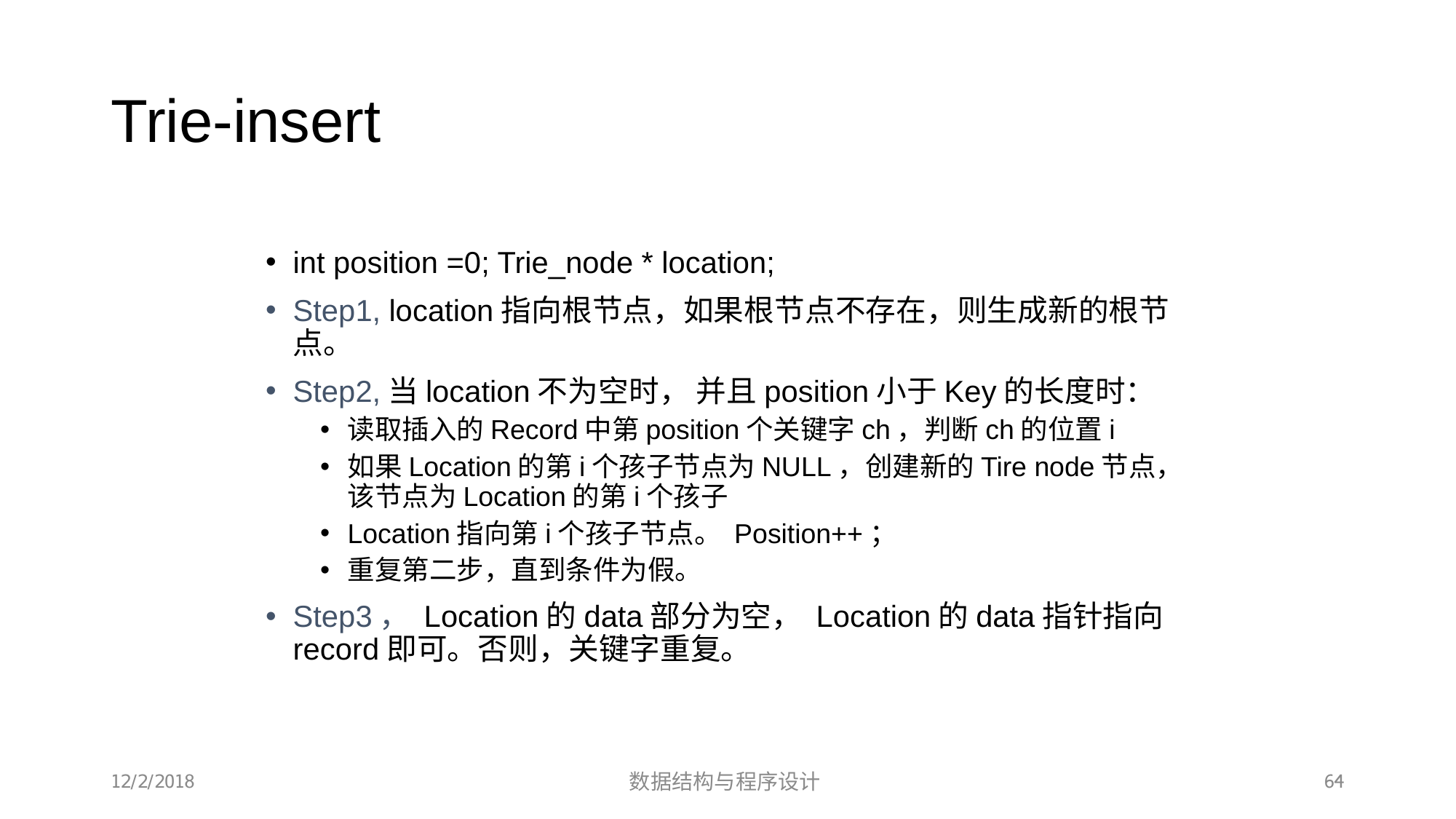

# Trie-insert
int position =0; Trie_node * location;
Step1, location指向根节点，如果根节点不存在，则生成新的根节点。
Step2,当location不为空时， 并且position小于Key的长度时：
读取插入的Record中第position个关键字ch，判断ch的位置i
如果Location的第i个孩子节点为NULL，创建新的Tire node节点，该节点为Location的第i个孩子
Location指向第i个孩子节点。 Position++；
重复第二步，直到条件为假。
Step3， Location的data部分为空， Location的data指针指向record即可。否则，关键字重复。

12/2/2018
数据结构与程序设计
64